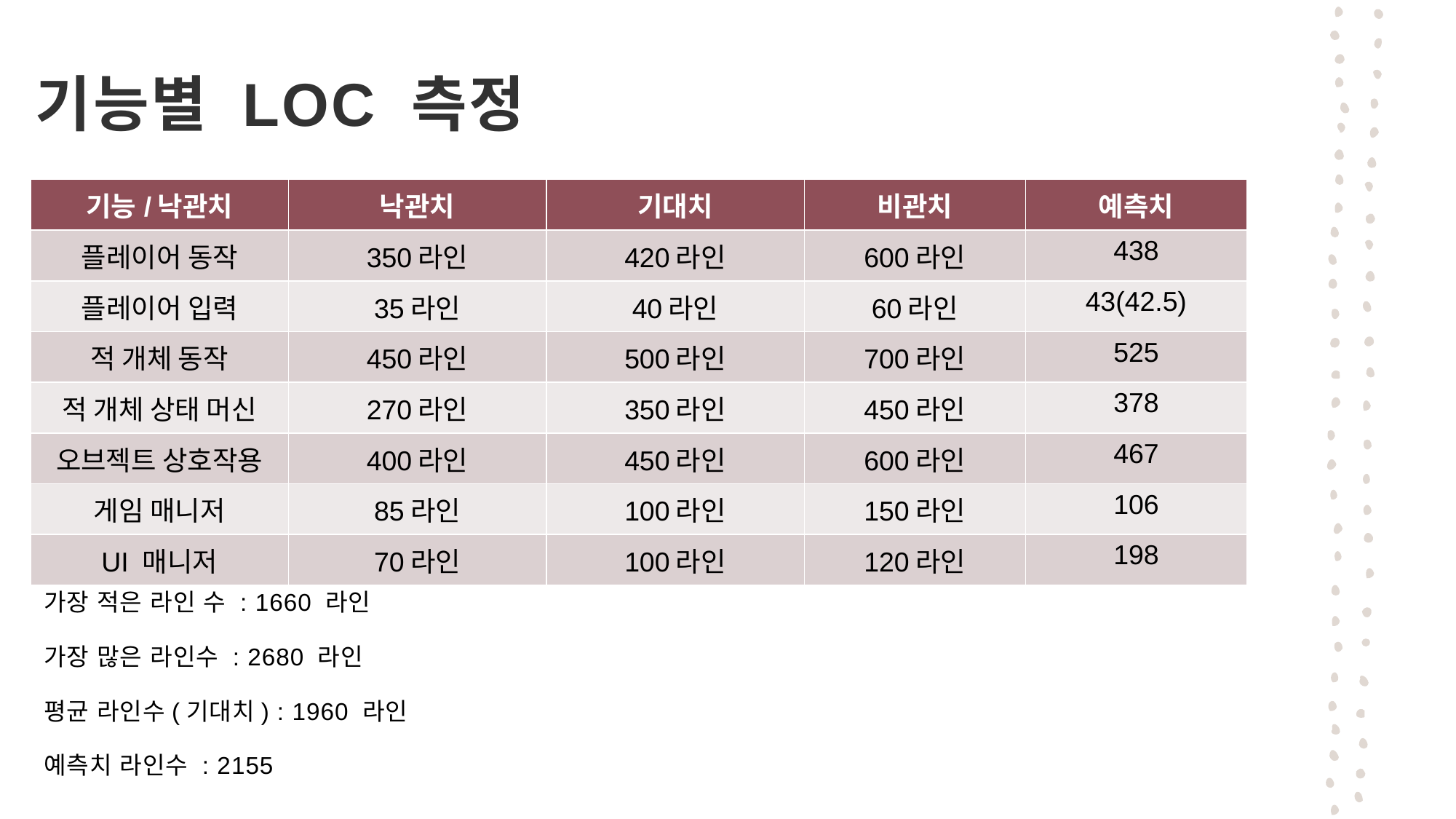

# 기능별 LOC 측정
| 기능/낙관치 | 낙관치 | 기대치 | 비관치 | 예측치 |
| --- | --- | --- | --- | --- |
| 플레이어 동작 | 350라인 | 420라인 | 600라인 | 438 |
| 플레이어 입력 | 35라인 | 40라인 | 60라인 | 43(42.5) |
| 적 개체 동작 | 450라인 | 500라인 | 700라인 | 525 |
| 적 개체 상태 머신 | 270라인 | 350라인 | 450라인 | 378 |
| 오브젝트 상호작용 | 400라인 | 450라인 | 600라인 | 467 |
| 게임 매니저 | 85라인 | 100라인 | 150라인 | 106 |
| UI 매니저 | 70라인 | 100라인 | 120라인 | 198 |
가장 적은 라인 수 : 1660 라인
가장 많은 라인수 : 2680 라인
평균 라인수(기대치) : 1960 라인
예측치 라인수 : 2155